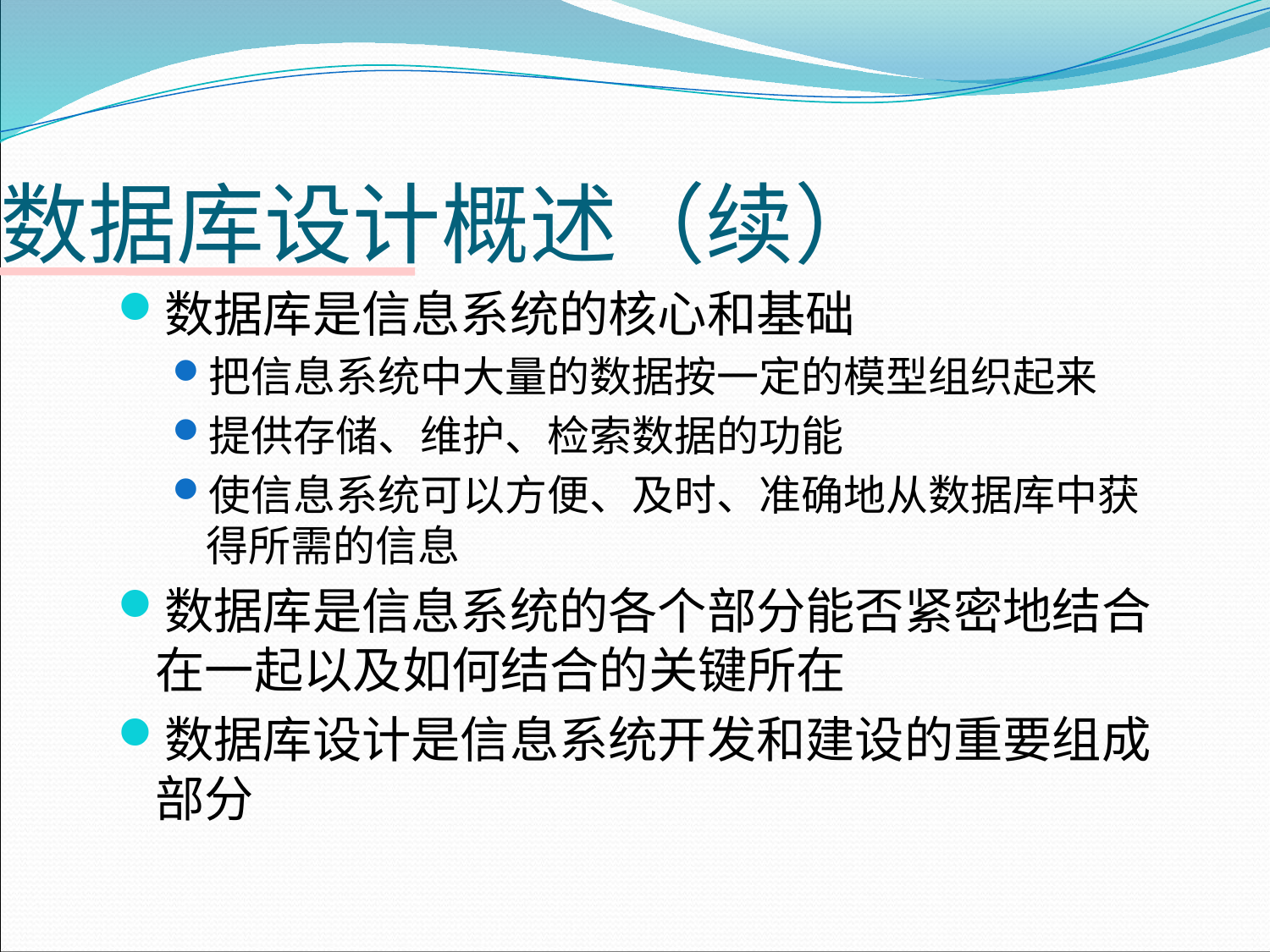

# 数据库设计概述（续）
数据库是信息系统的核心和基础
把信息系统中大量的数据按一定的模型组织起来
提供存储、维护、检索数据的功能
使信息系统可以方便、及时、准确地从数据库中获得所需的信息
数据库是信息系统的各个部分能否紧密地结合在一起以及如何结合的关键所在
数据库设计是信息系统开发和建设的重要组成部分

670